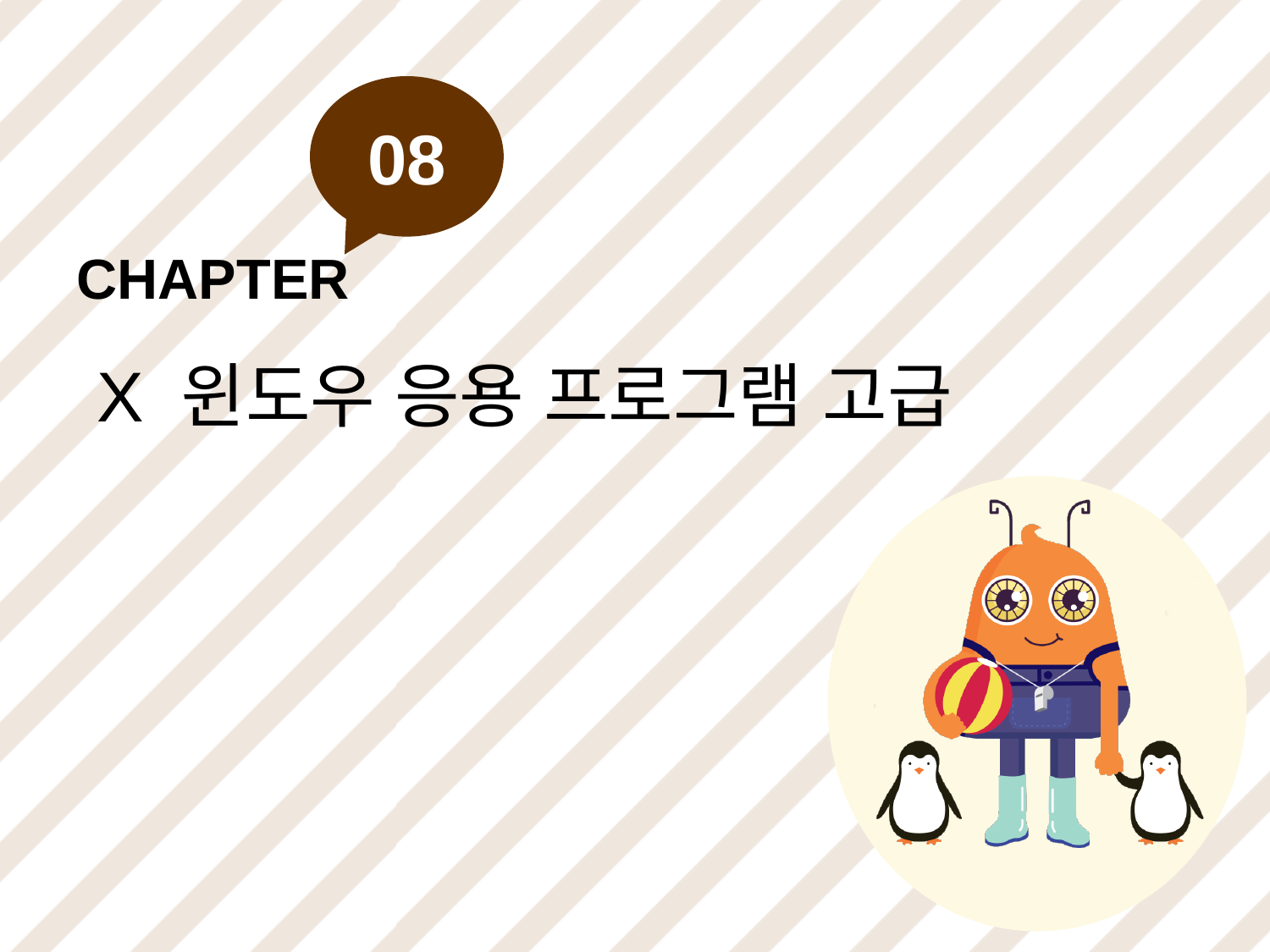

08
CHAPTER
X 윈도우 응용 프로그램 고급